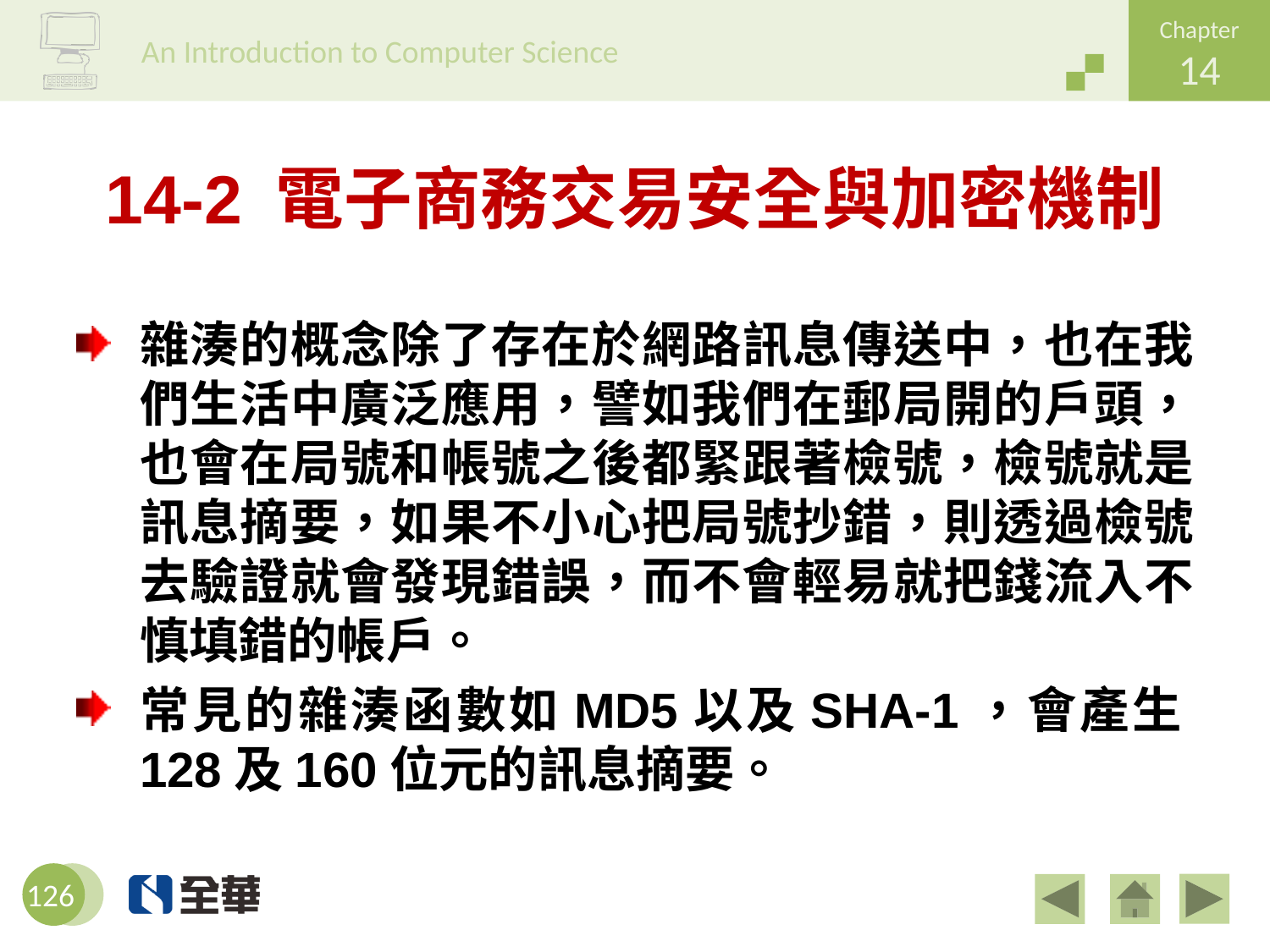

# 14-2 電子商務交易安全與加密機制
雜湊的概念除了存在於網路訊息傳送中，也在我們生活中廣泛應用，譬如我們在郵局開的戶頭，也會在局號和帳號之後都緊跟著檢號，檢號就是訊息摘要，如果不小心把局號抄錯，則透過檢號去驗證就會發現錯誤，而不會輕易就把錢流入不慎填錯的帳戶。
常見的雜湊函數如MD5以及SHA-1，會產生128及160位元的訊息摘要。